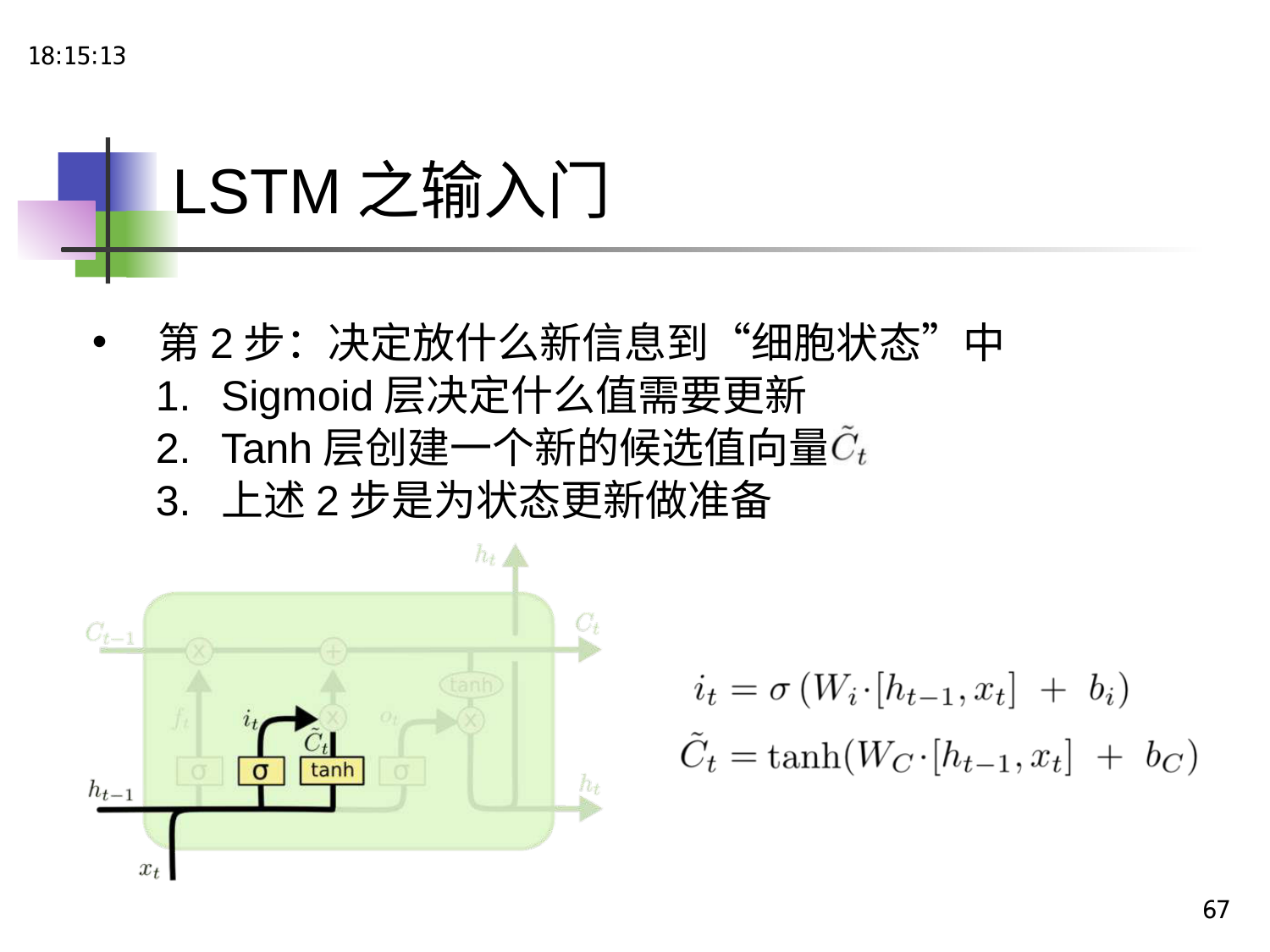

18:15:13
# LSTM之输入门
第2步：决定放什么新信息到“细胞状态”中
Sigmoid层决定什么值需要更新
Tanh层创建一个新的候选值向量
上述2步是为状态更新做准备

67